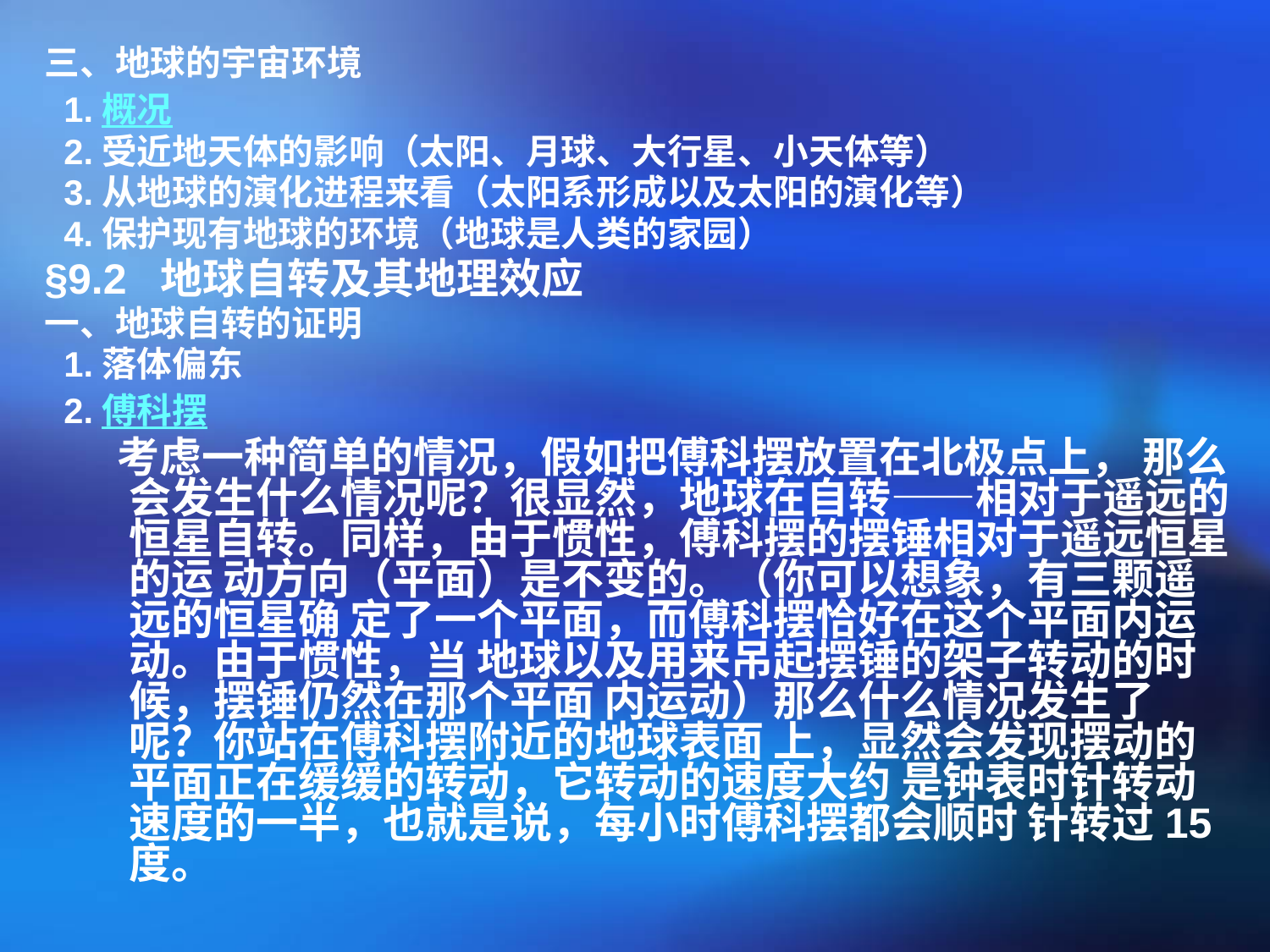

三、地球的宇宙环境
  1.概况
  2.受近地天体的影响（太阳、月球、大行星、小天体等）
  3.从地球的演化进程来看（太阳系形成以及太阳的演化等）
  4.保护现有地球的环境（地球是人类的家园）
§9.2  地球自转及其地理效应
一、地球自转的证明
  1.落体偏东
  2.傅科摆
        考虑一种简单的情况，假如把傅科摆放置在北极点上， 那么会发生什么情况呢？很显然，地球在自转——相对于遥远的 恒星自转。同样，由于惯性，傅科摆的摆锤相对于遥远恒星的运 动方向（平面）是不变的。（你可以想象，有三颗遥远的恒星确 定了一个平面，而傅科摆恰好在这个平面内运动。由于惯性，当 地球以及用来吊起摆锤的架子转动的时候，摆锤仍然在那个平面 内运动）那么什么情况发生了呢？你站在傅科摆附近的地球表面 上，显然会发现摆动的平面正在缓缓的转动，它转动的速度大约 是钟表时针转动速度的一半，也就是说，每小时傅科摆都会顺时 针转过15度。